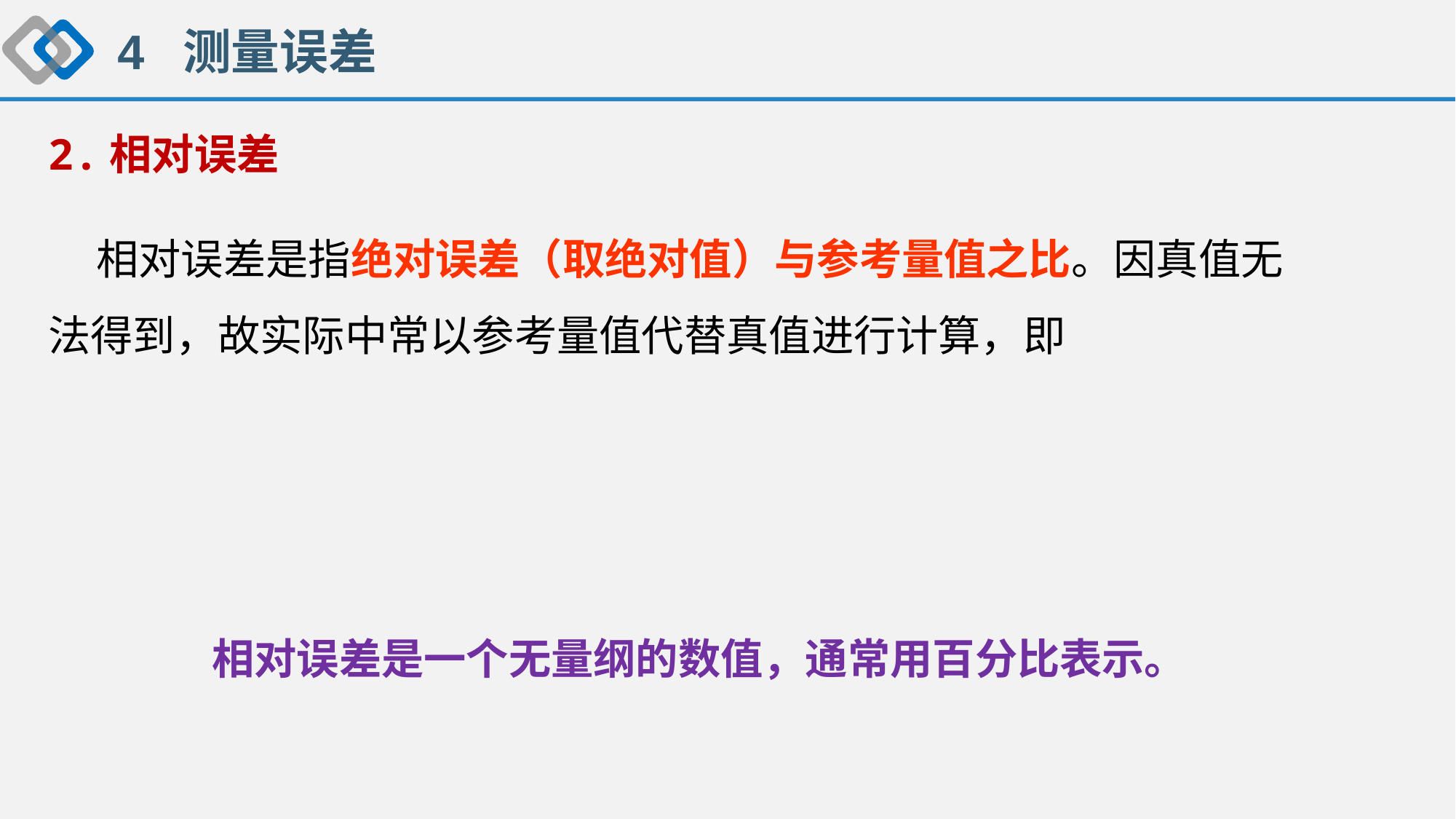

4  测量误差
2.相对误差

    相对误差是指绝对误差（取绝对值）与参考量值之比。因真值无法得到，故实际中常以参考量值代替真值进行计算，即

  相对误差是一个无量纲的数值，通常用百分比表示。